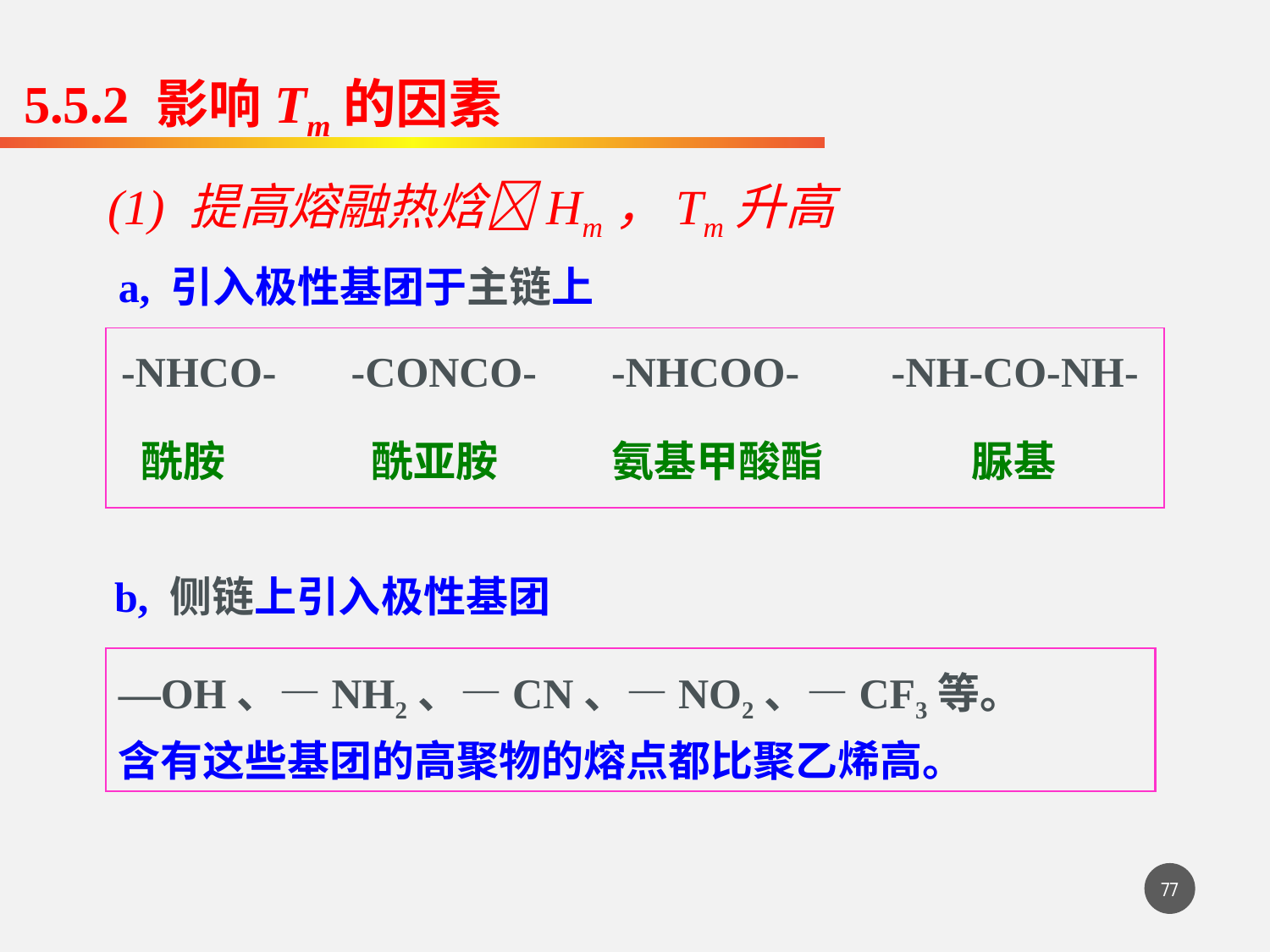

5.5.2 影响Tm的因素
(1) 提高熔融热焓ΔHm，Tm升高
a, 引入极性基团于主链上

-NHCO-
-CONCO-
-NHCOO-
-NH-CO-NH-
酰胺
酰亚胺
氨基甲酸酯
脲基
b, 侧链上引入极性基团
—OH、—NH2、—CN、—NO2、—CF3等。
含有这些基团的高聚物的熔点都比聚乙烯高。
77